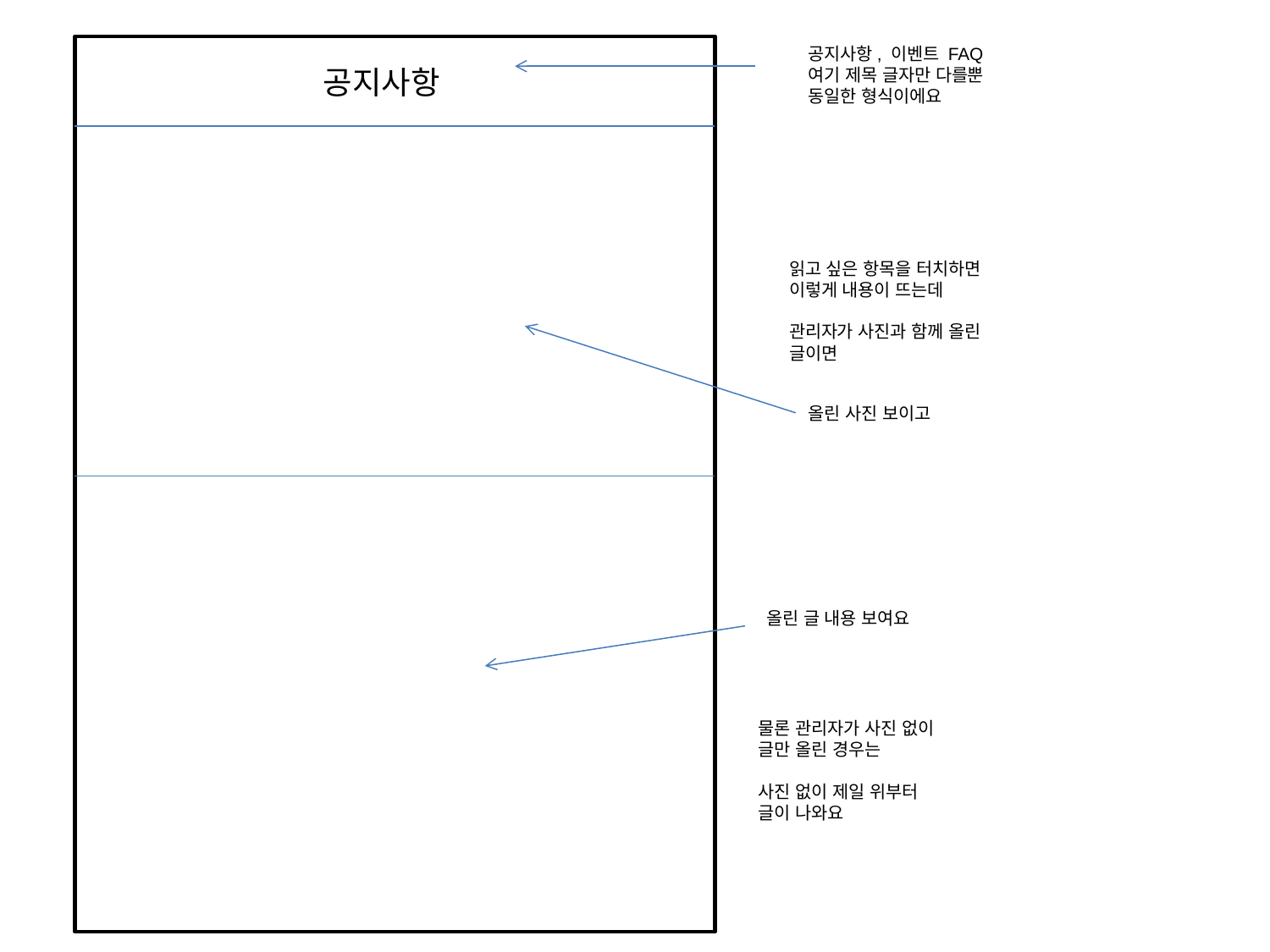

공지사항, 이벤트 FAQ
여기 제목 글자만 다를뿐
동일한 형식이에요
공지사항
읽고 싶은 항목을 터치하면
이렇게 내용이 뜨는데

관리자가 사진과 함께 올린
글이면
올린 사진 보이고
올린 글 내용 보여요
물론 관리자가 사진 없이
글만 올린 경우는

사진 없이 제일 위부터
글이 나와요